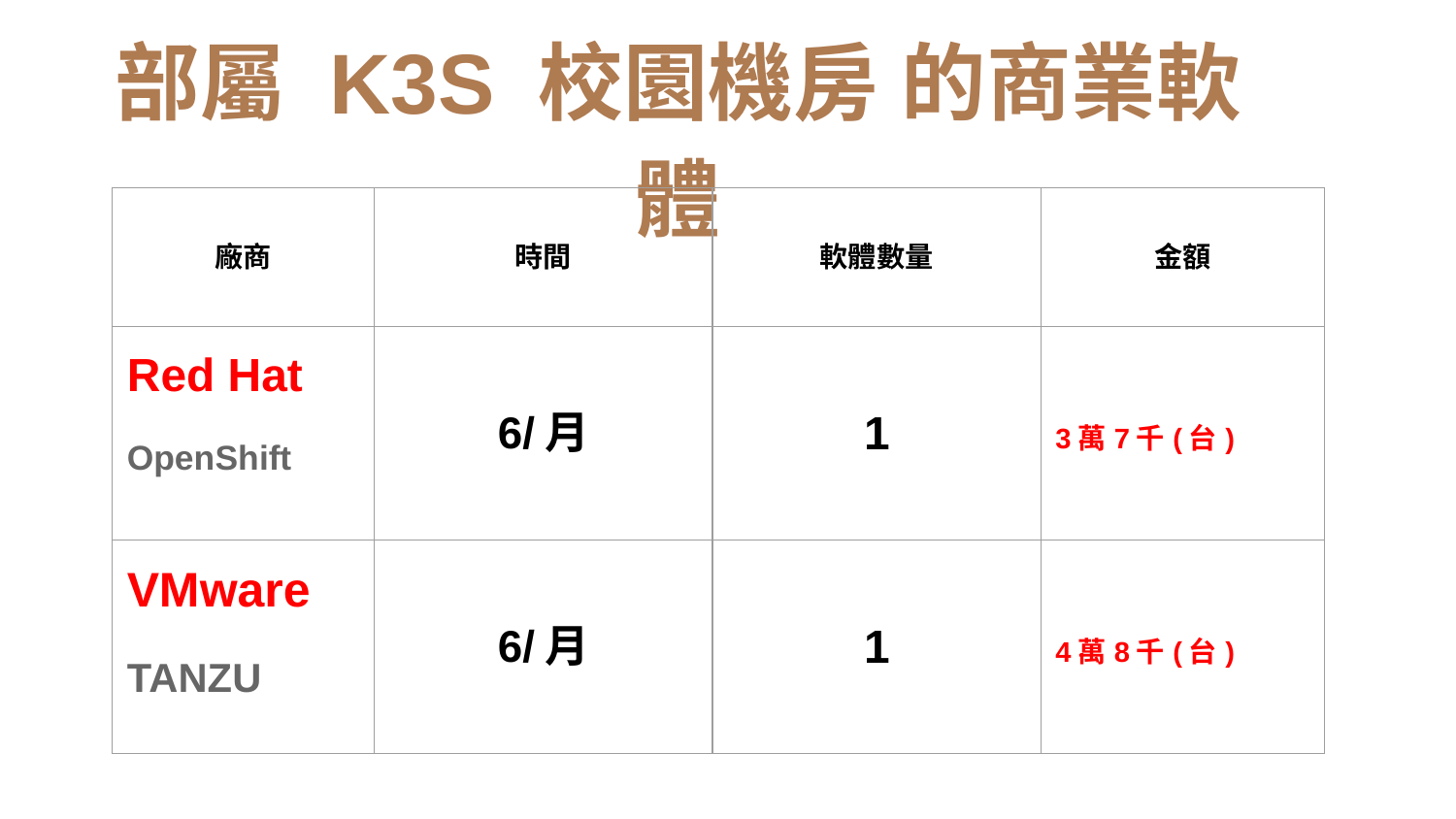

# 部屬 K3S 校園機房 的商業軟體

| 廠商 | 時間 | 軟體數量 | 金額 |
| --- | --- | --- | --- |
| Red Hat OpenShift | 6/月 | 1 | 3萬7千(台) |
| VMware TANZU | 6/月 | 1 | 4萬8千(台) |